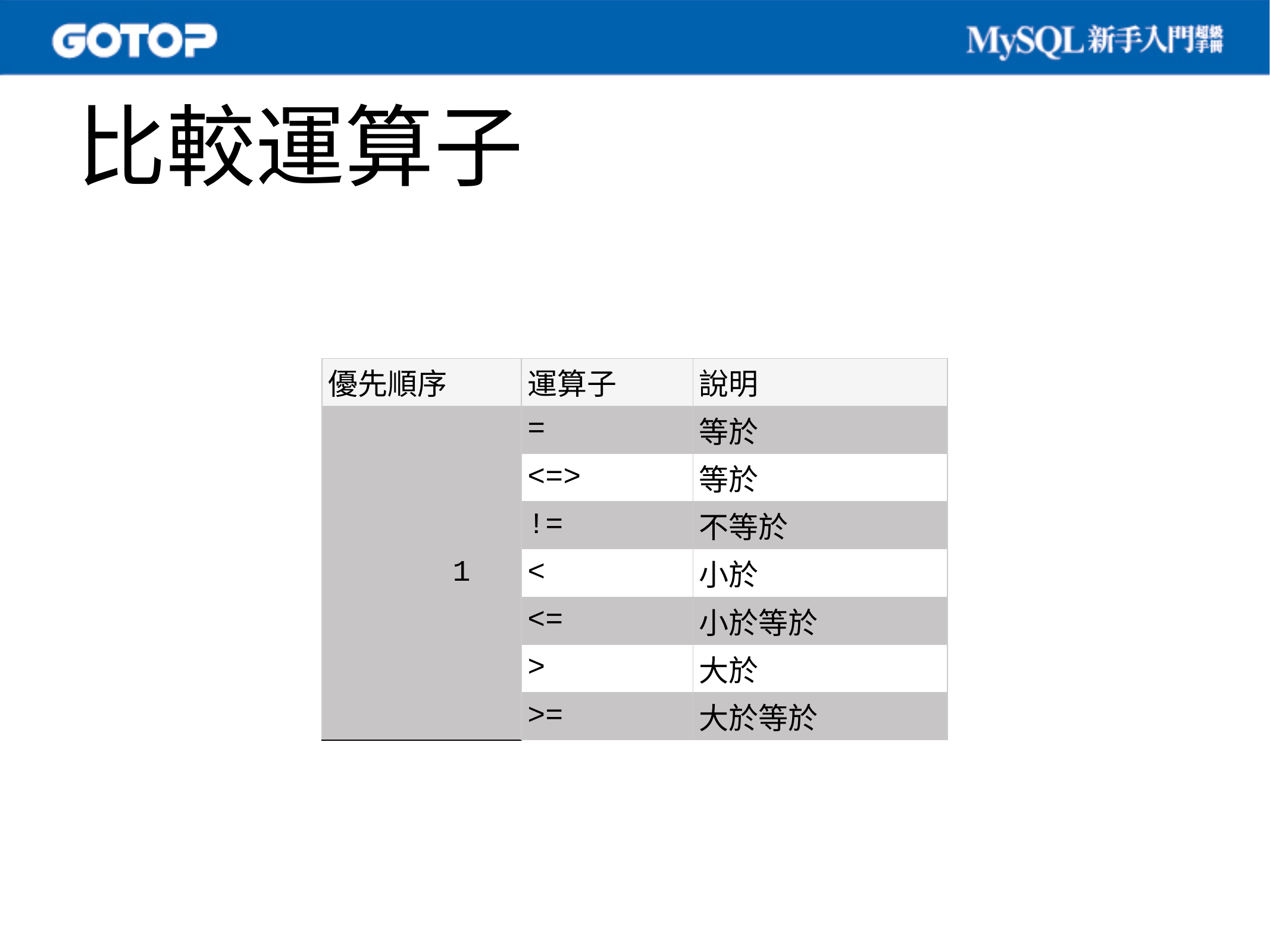

# 比較運算子
| 優先順序 | 運算子 | 說明 |
| --- | --- | --- |
| 1 | = | 等於 |
|  | <=> | 等於 |
|  | != | 不等於 |
|  | < | 小於 |
|  | <= | 小於等於 |
|  | > | 大於 |
|  | >= | 大於等於 |